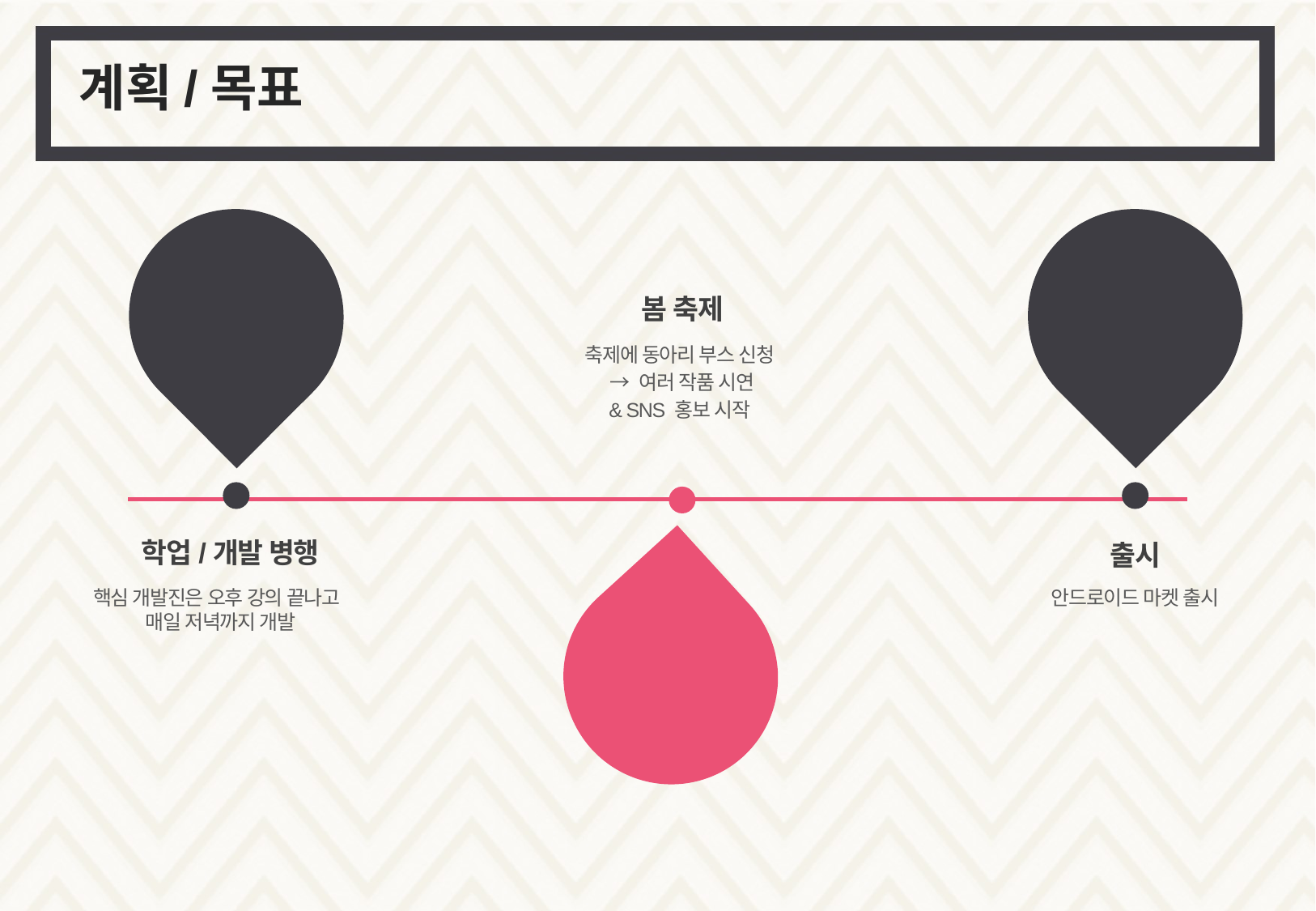

계획/목표

2018
하반기

2019
여름

봄 축제
축제에 동아리 부스 신청
→ 여러 작품 시연
& SNS 홍보 시작

안드로이드 마켓 출시
출시
핵심 개발진은 오후 강의 끝나고   매일 저녁까지 개발
학업/개발 병행

2019
상반기